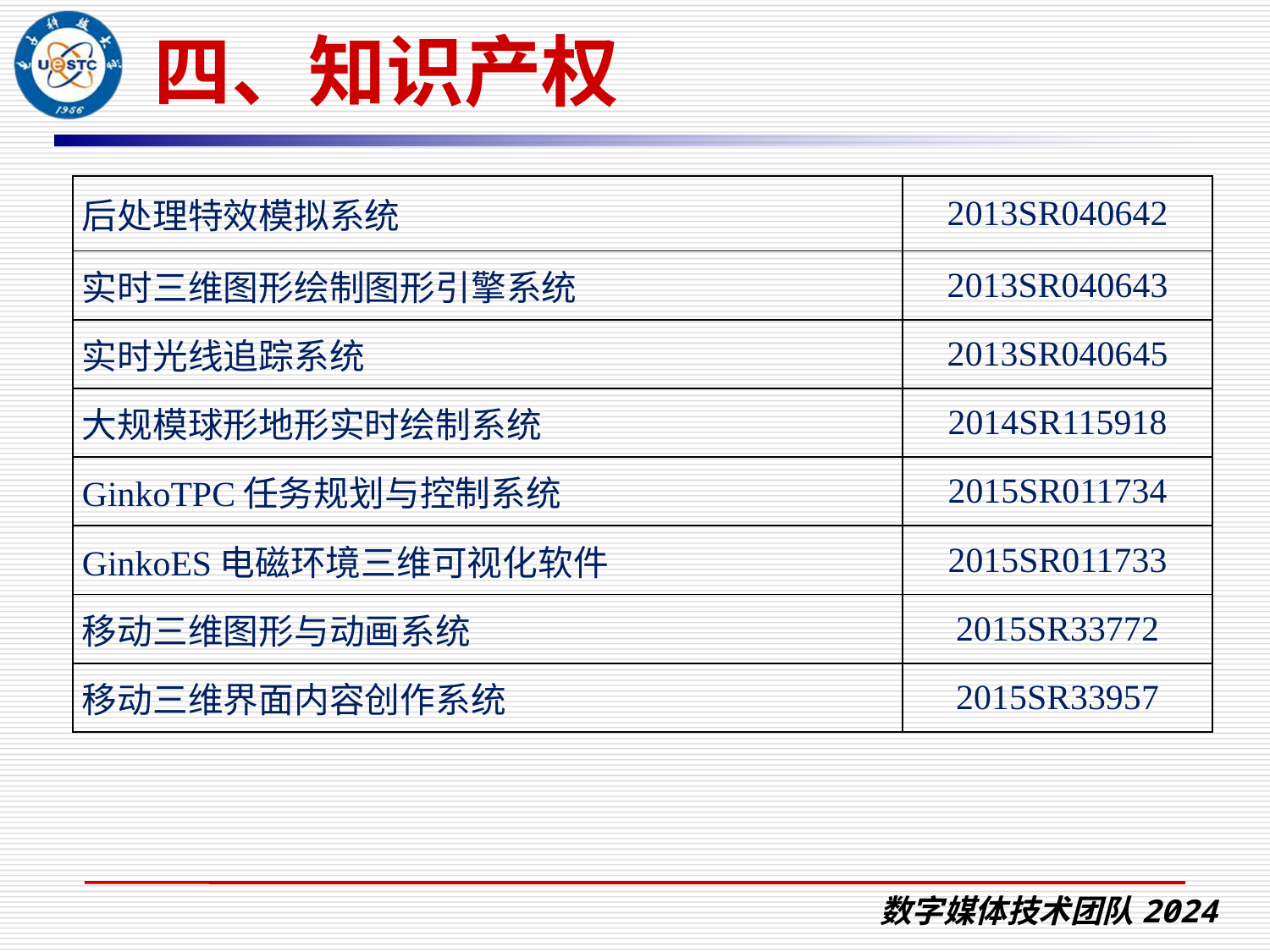

四、知识产权
| 后处理特效模拟系统 | 2013SR040642 |
| --- | --- |
| 实时三维图形绘制图形引擎系统 | 2013SR040643 |
| 实时光线追踪系统 | 2013SR040645 |
| 大规模球形地形实时绘制系统 | 2014SR115918 |
| GinkoTPC任务规划与控制系统 | 2015SR011734 |
| GinkoES电磁环境三维可视化软件 | 2015SR011733 |
| 移动三维图形与动画系统 | 2015SR33772 |
| 移动三维界面内容创作系统 | 2015SR33957 |